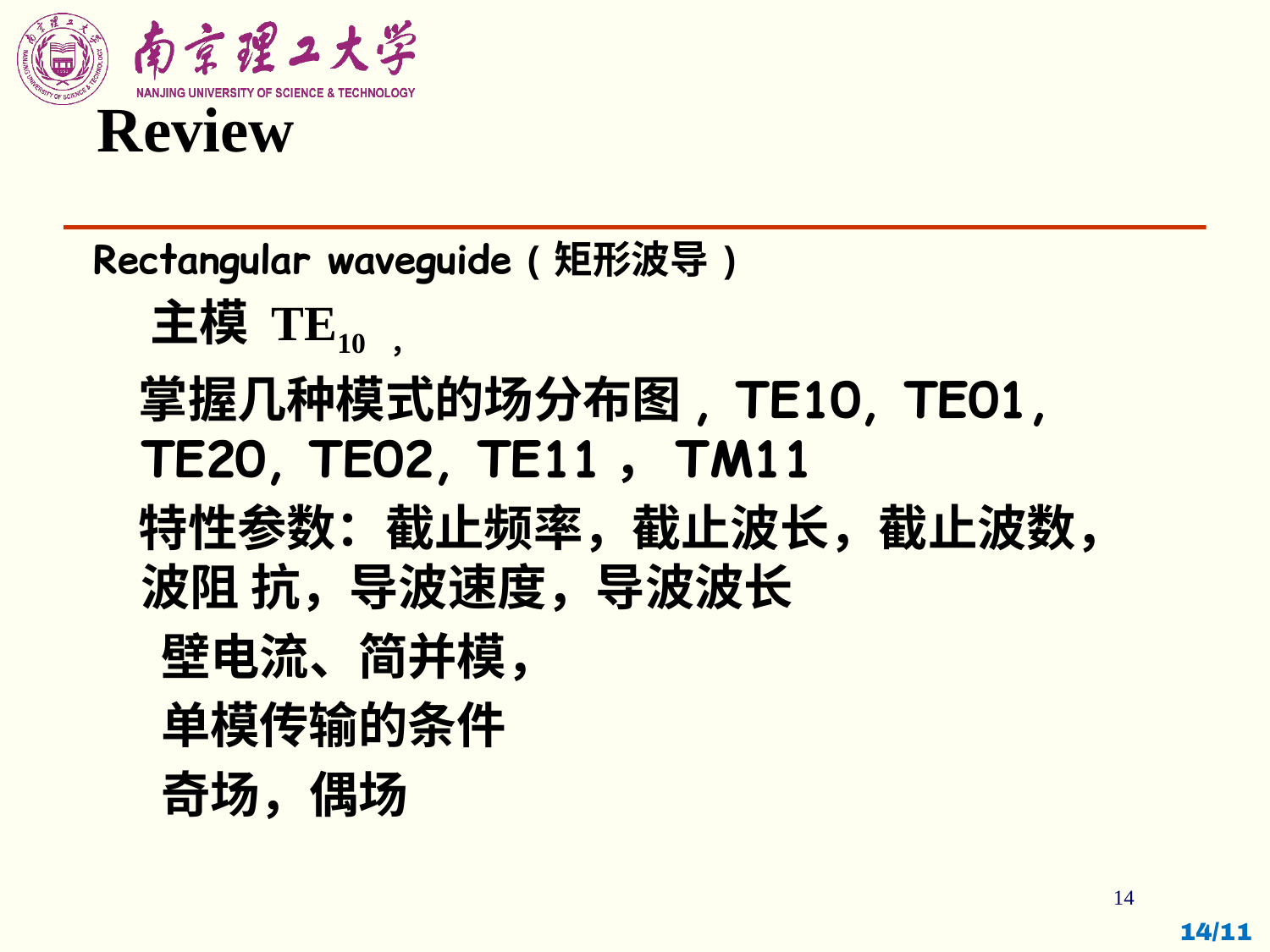

# Review

Rectangular waveguide (矩形波导)
    主模 TE10 ，
   掌握几种模式的场分布图, TE10, TE01, TE20, TE02, TE11，TM11
   特性参数：截止频率，截止波长，截止波数，波阻 抗，导波速度，导波波长
     壁电流、简并模，
     单模传输的条件
     奇场，偶场

14/11